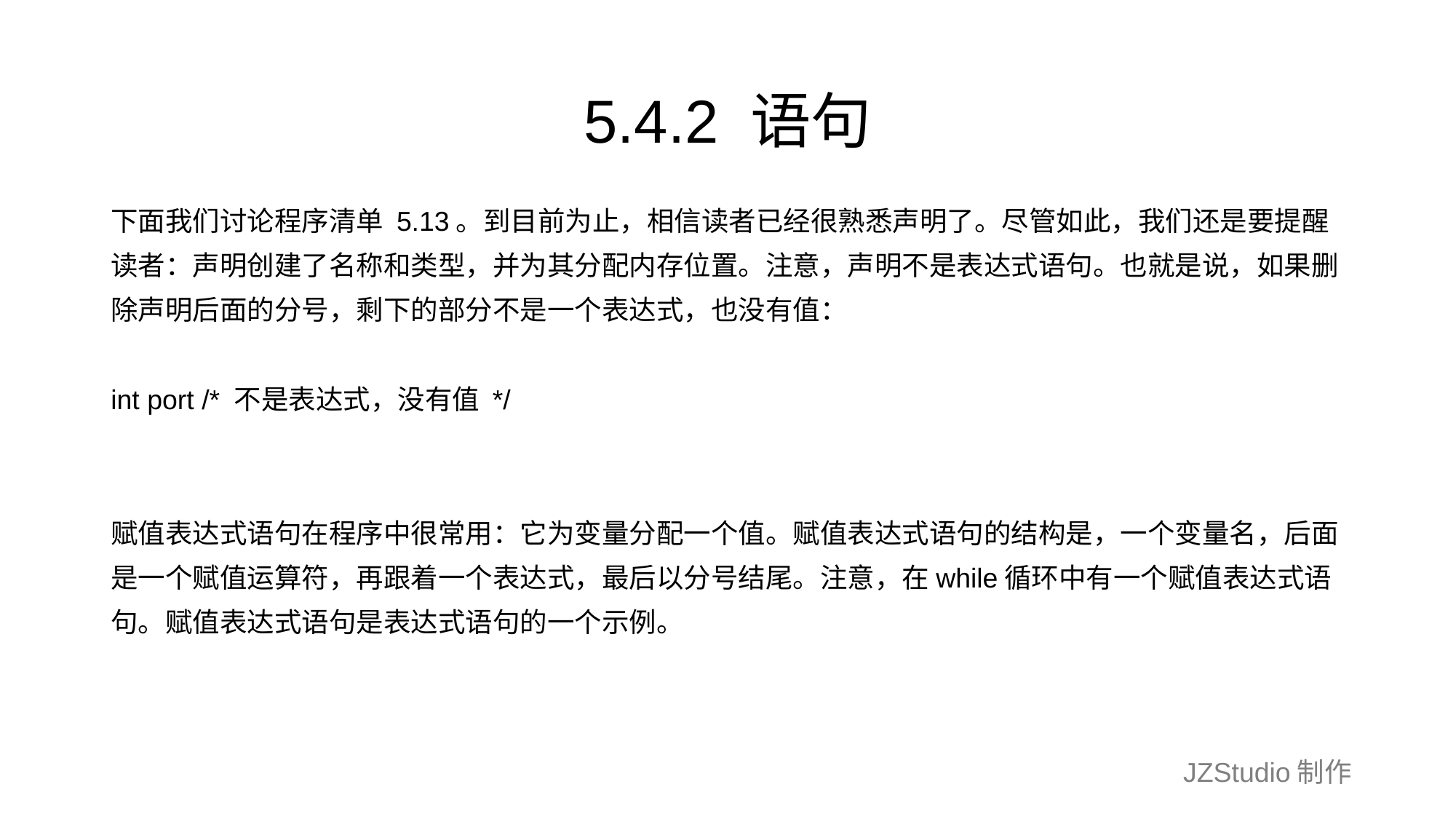

# 5.4.2 语句
下面我们讨论程序清单 5.13。到目前为止，相信读者已经很熟悉声明了。尽管如此，我们还是要提醒
读者：声明创建了名称和类型，并为其分配内存位置。注意，声明不是表达式语句。也就是说，如果删
除声明后面的分号，剩下的部分不是一个表达式，也没有值：

int port /* 不是表达式，没有值 */

赋值表达式语句在程序中很常用：它为变量分配一个值。赋值表达式语句的结构是，一个变量名，后面
是一个赋值运算符，再跟着一个表达式，最后以分号结尾。注意，在while循环中有一个赋值表达式语
句。赋值表达式语句是表达式语句的一个示例。